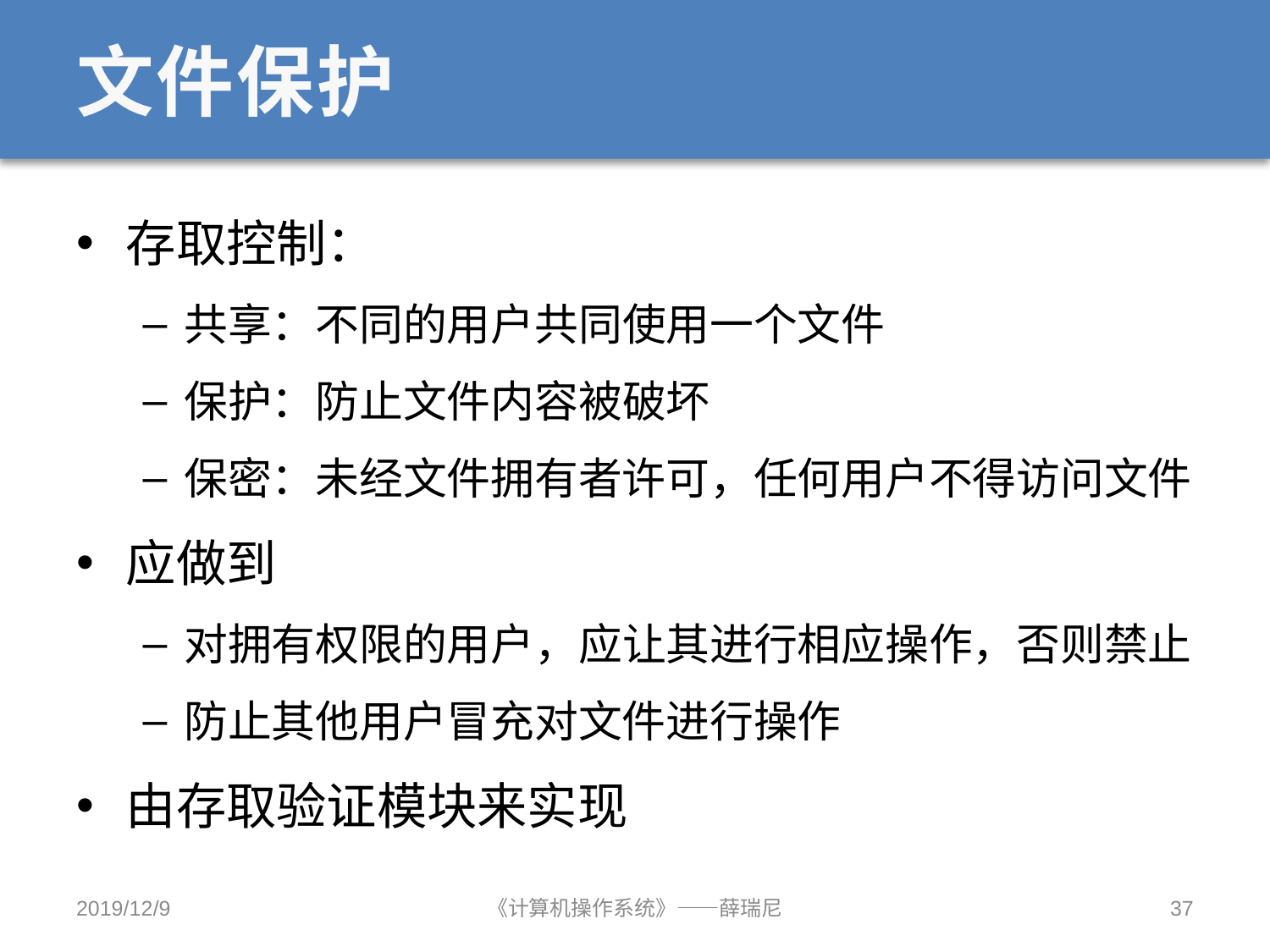

# 文件保护
存取控制：
共享：不同的用户共同使用一个文件
保护：防止文件内容被破坏
保密：未经文件拥有者许可，任何用户不得访问文件
应做到
对拥有权限的用户，应让其进行相应操作，否则禁止
防止其他用户冒充对文件进行操作
由存取验证模块来实现
2019/12/9
《计算机操作系统》——薛瑞尼
37